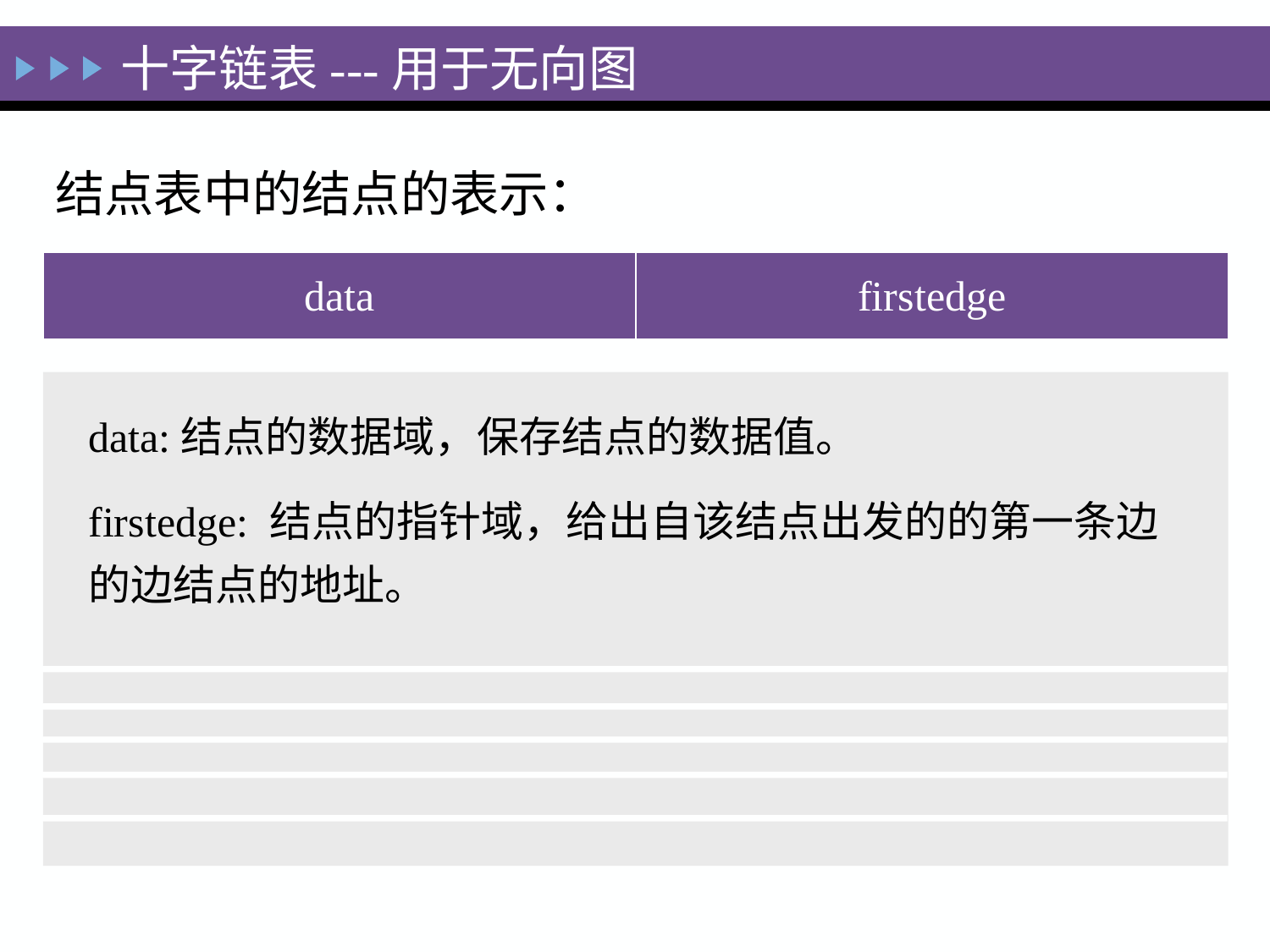

十字链表---用于无向图
结点表中的结点的表示：

| data | firstedge |
| --- | --- |

data:结点的数据域，保存结点的数据值。
firstedge: 结点的指针域，给出自该结点出发的的第一条边的边结点的地址。